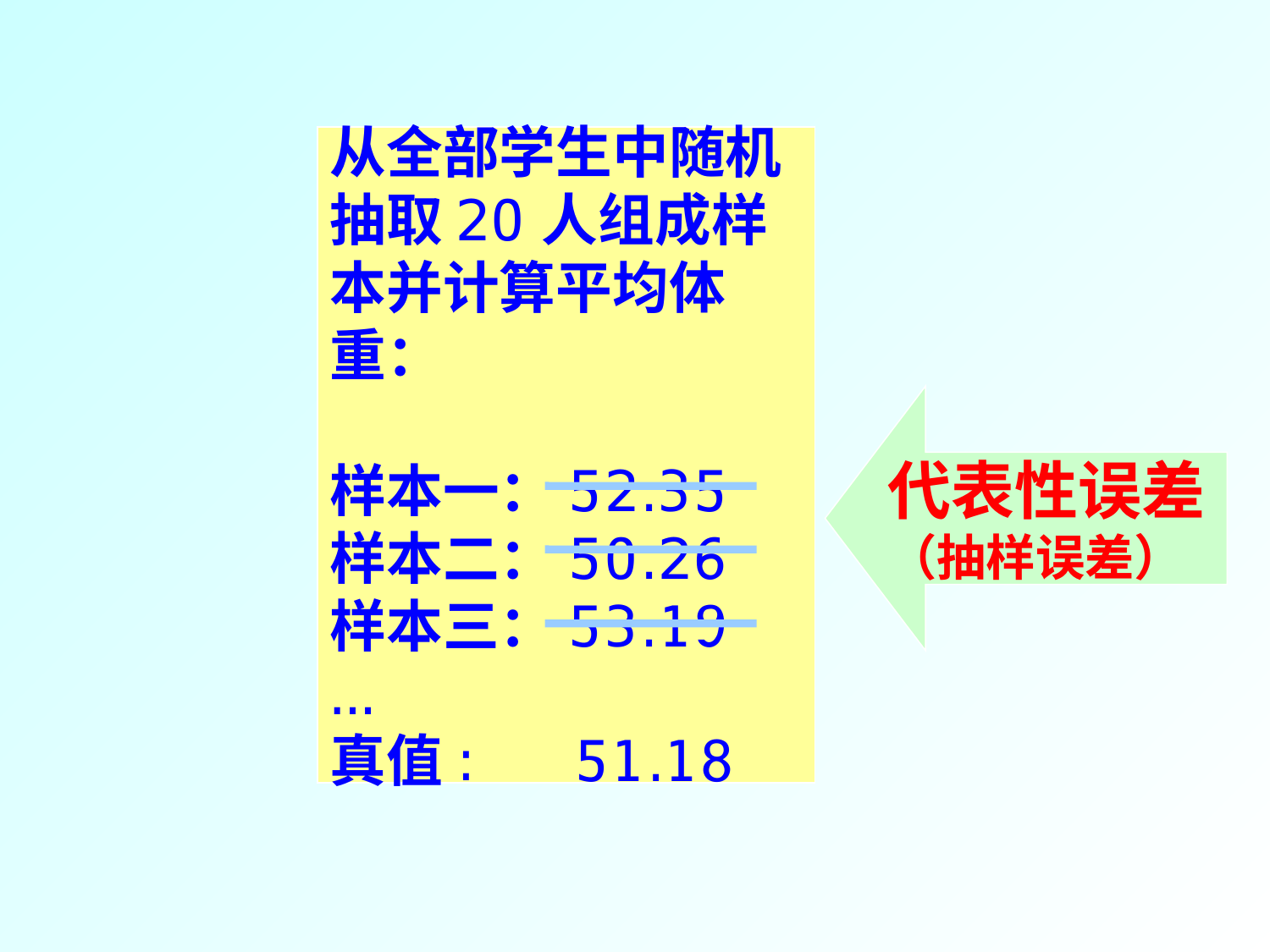

从全部学生中随机抽取20人组成样本并计算平均体重：

样本一：52.35
样本二：50.26
样本三：53.19
…
真值:      51.18
代表性误差
（抽样误差）